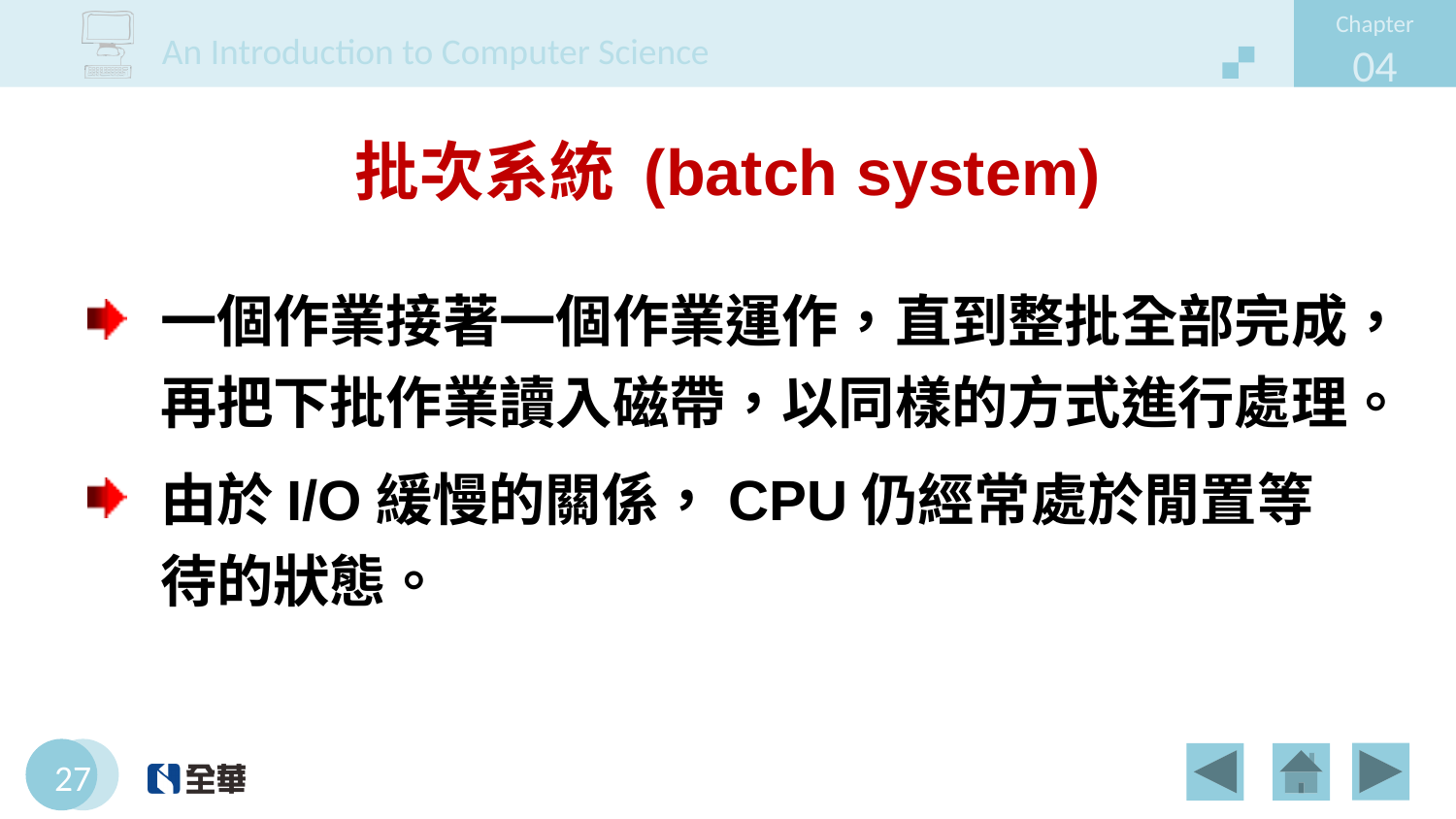

# 批次系統 (batch system)
一個作業接著一個作業運作，直到整批全部完成，再把下批作業讀入磁帶，以同樣的方式進行處理。
由於I/O緩慢的關係，CPU仍經常處於閒置等待的狀態。